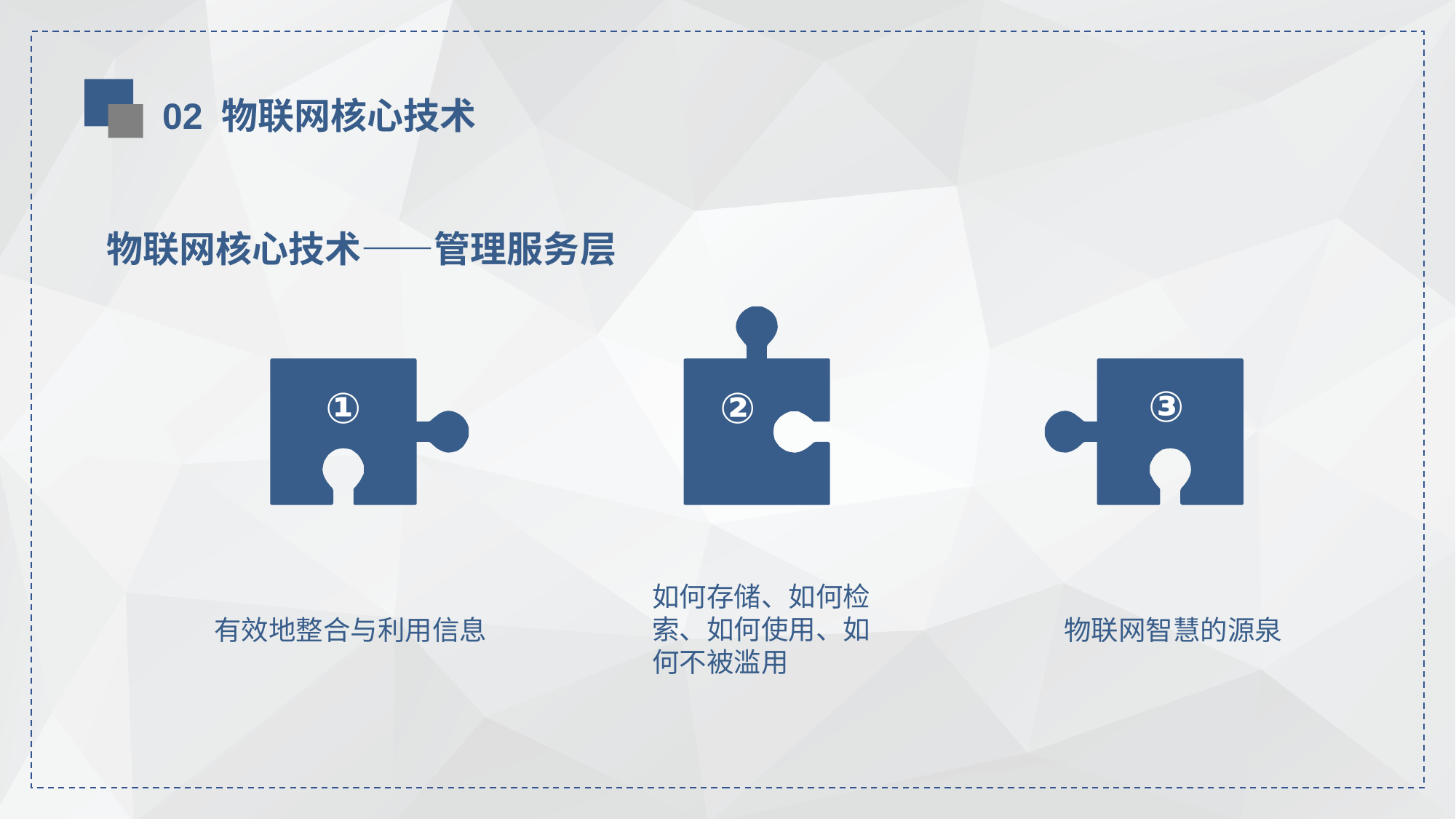

02 物联网核心技术
物联网核心技术——管理服务层

③
①
②
如何存储、如何检索、如何使用、如何不被滥用
有效地整合与利用信息
物联网智慧的源泉